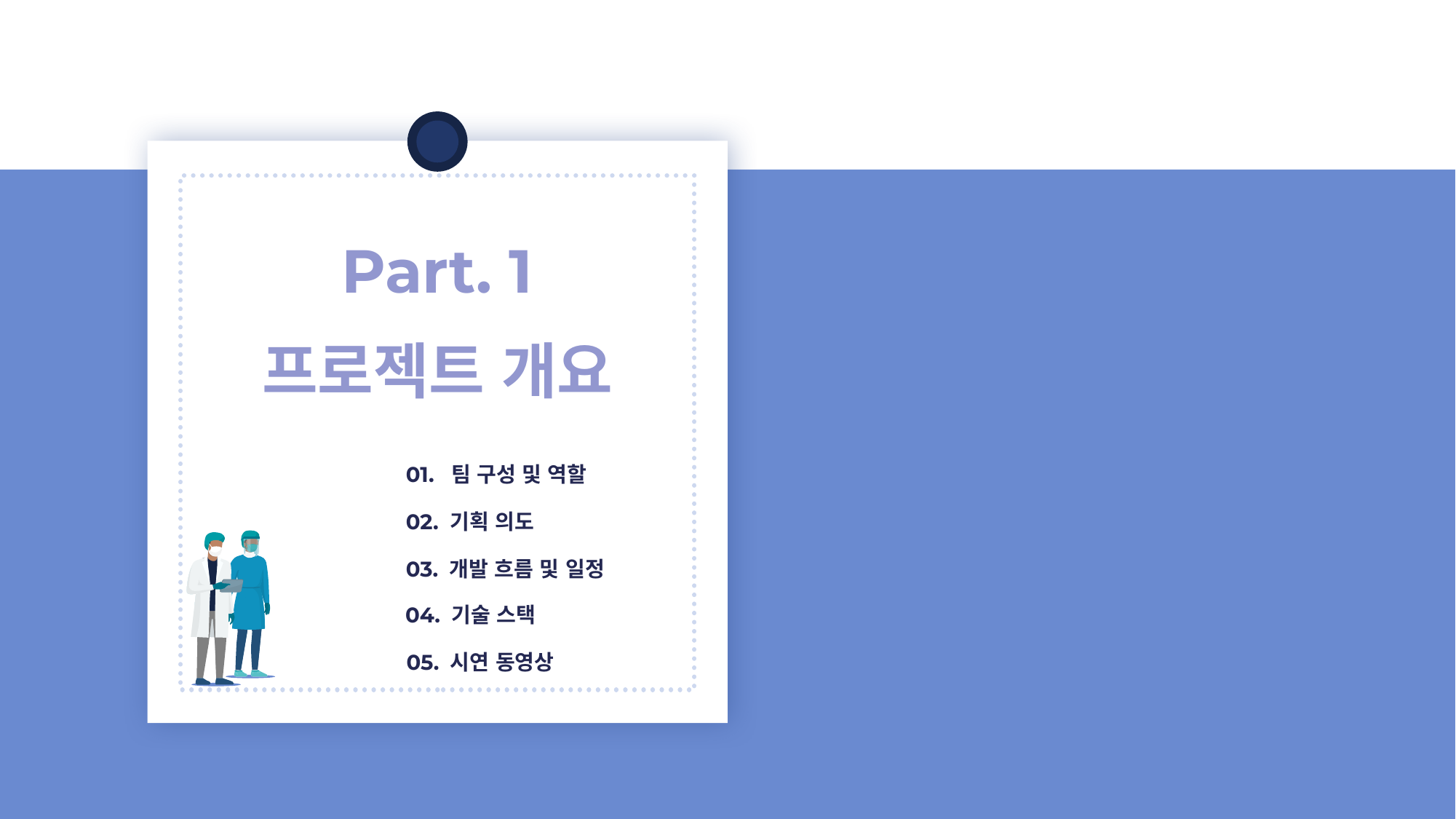

Part. 1
프로젝트 개요
01.  팀 구성 및 역할
02. 기획 의도

03. 개발 흐름 및 일정
04. 기술 스택
05. 시연 동영상